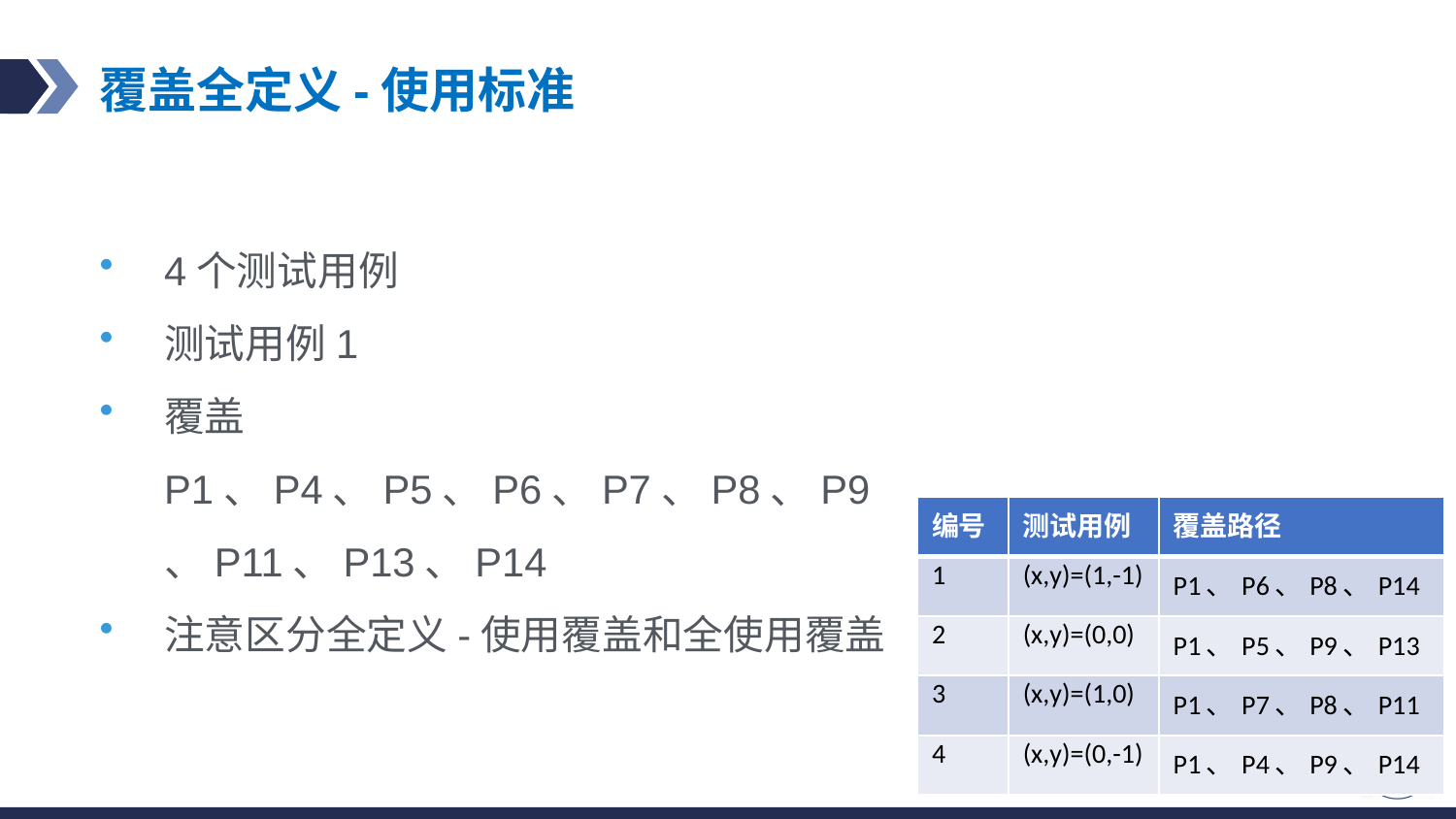

# 覆盖全定义-使用标准
4个测试用例
测试用例1
覆盖P1、P4、P5、P6、P7、P8、P9、P11、P13、P14
注意区分全定义-使用覆盖和全使用覆盖
| 编号 | 测试用例 | 覆盖路径 |
| --- | --- | --- |
| 1 | (x,y)=(1,-1) | P1、P6、P8、P14 |
| 2 | (x,y)=(0,0) | P1、P5、P9、P13 |
| 3 | (x,y)=(1,0) | P1、P7、P8、P11 |
| 4 | (x,y)=(0,-1) | P1、P4、P9、P14 |